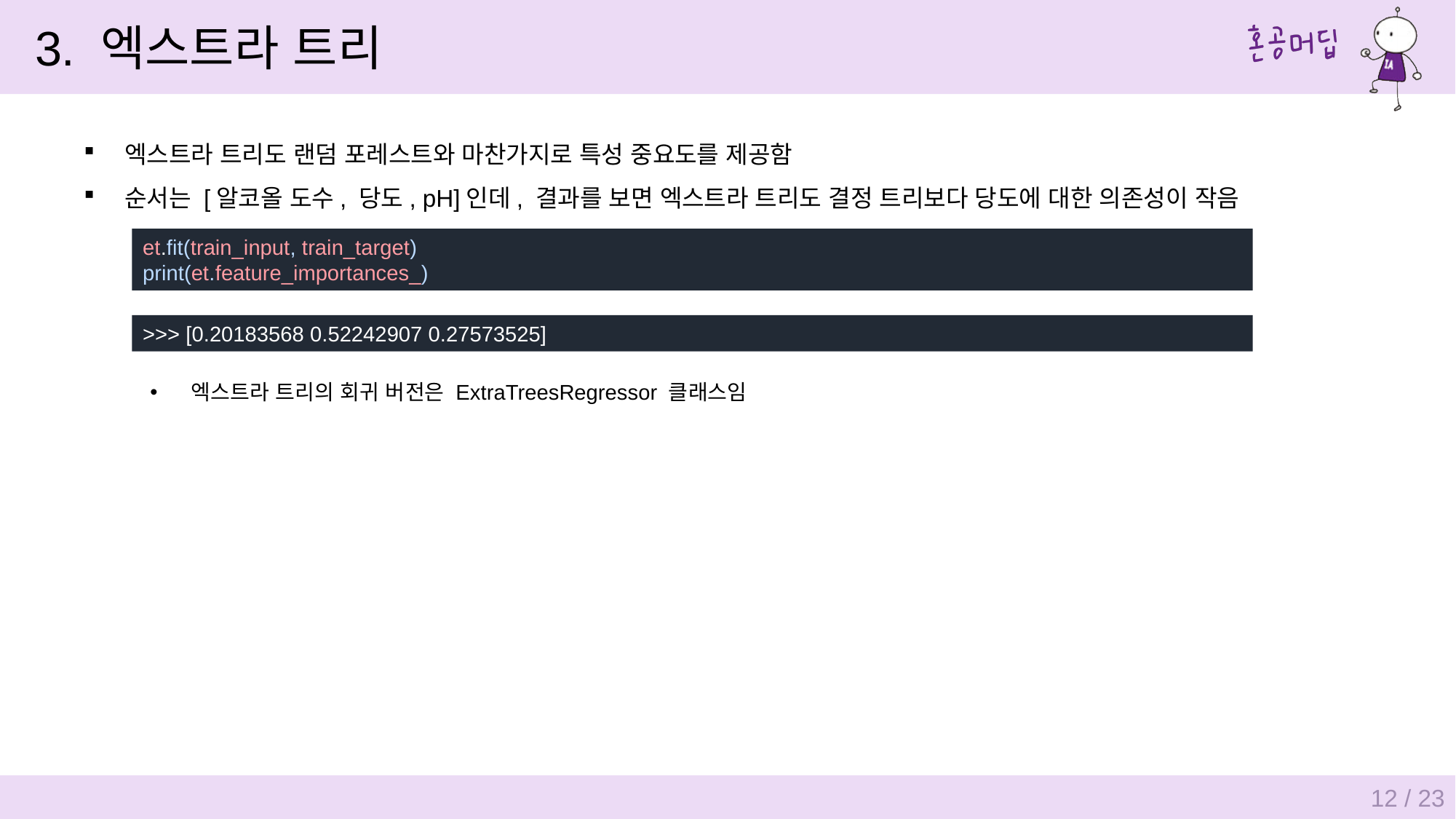

3. 엑스트라 트리
엑스트라 트리도 랜덤 포레스트와 마찬가지로 특성 중요도를 제공함
순서는 [알코올 도수, 당도, pH]인데, 결과를 보면 엑스트라 트리도 결정 트리보다 당도에 대한 의존성이 작음
et.fit(train_input, train_target)
print(et.feature_importances_)
>>> [0.20183568 0.52242907 0.27573525]
엑스트라 트리의 회귀 버전은 ExtraTreesRegressor 클래스임
12 / 23